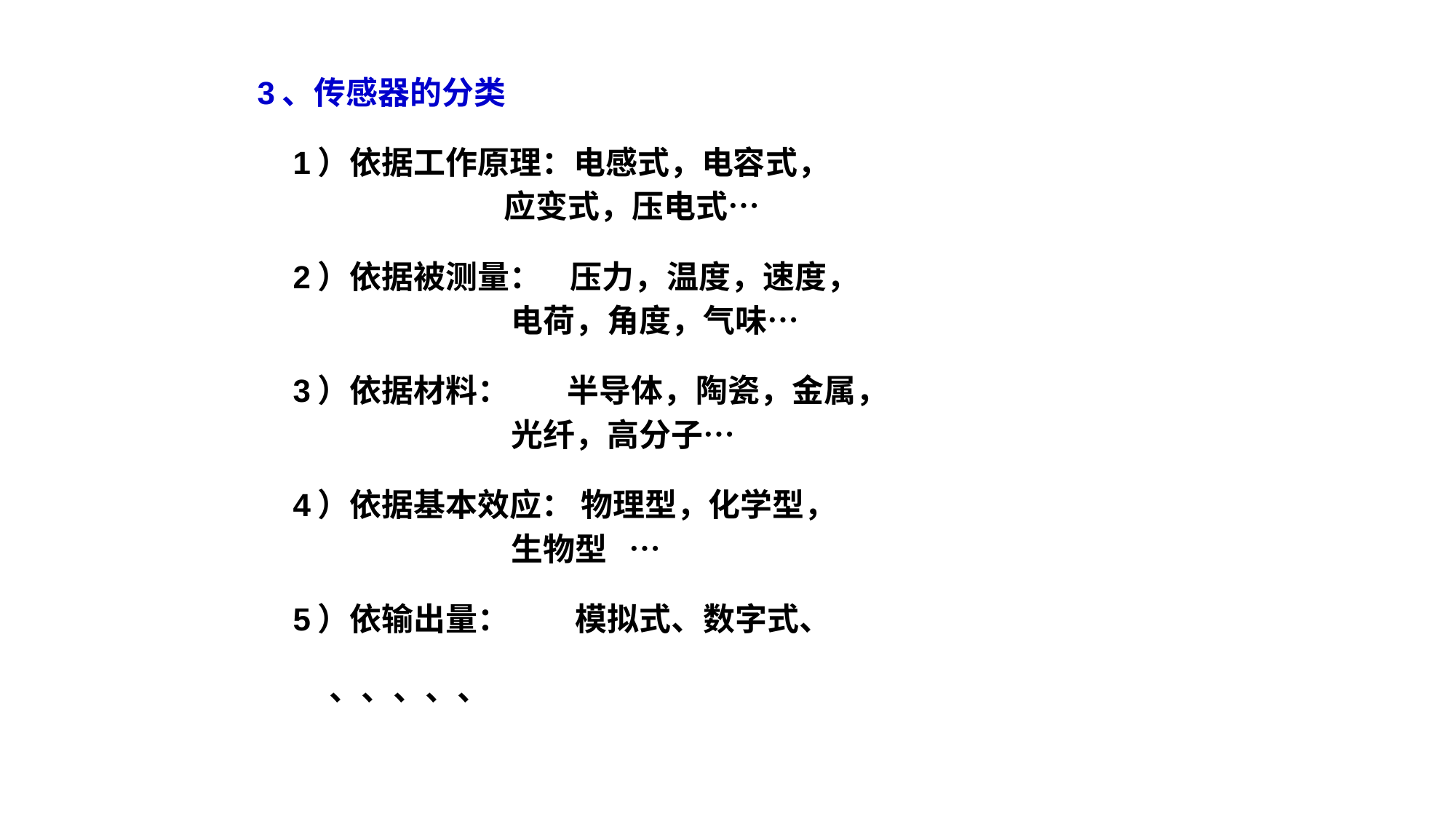

3、传感器的分类

    1）依据工作原理：电感式，电容式，
                                 应变式，压电式…

    2）依据被测量：    压力，温度，速度，
                                  电荷，角度，气味…

    3）依据材料：        半导体，陶瓷，金属，
                                  光纤，高分子…

    4）依据基本效应： 物理型，化学型，
                                  生物型   …

    5）依输出量：         模拟式、数字式、

         、、、、、